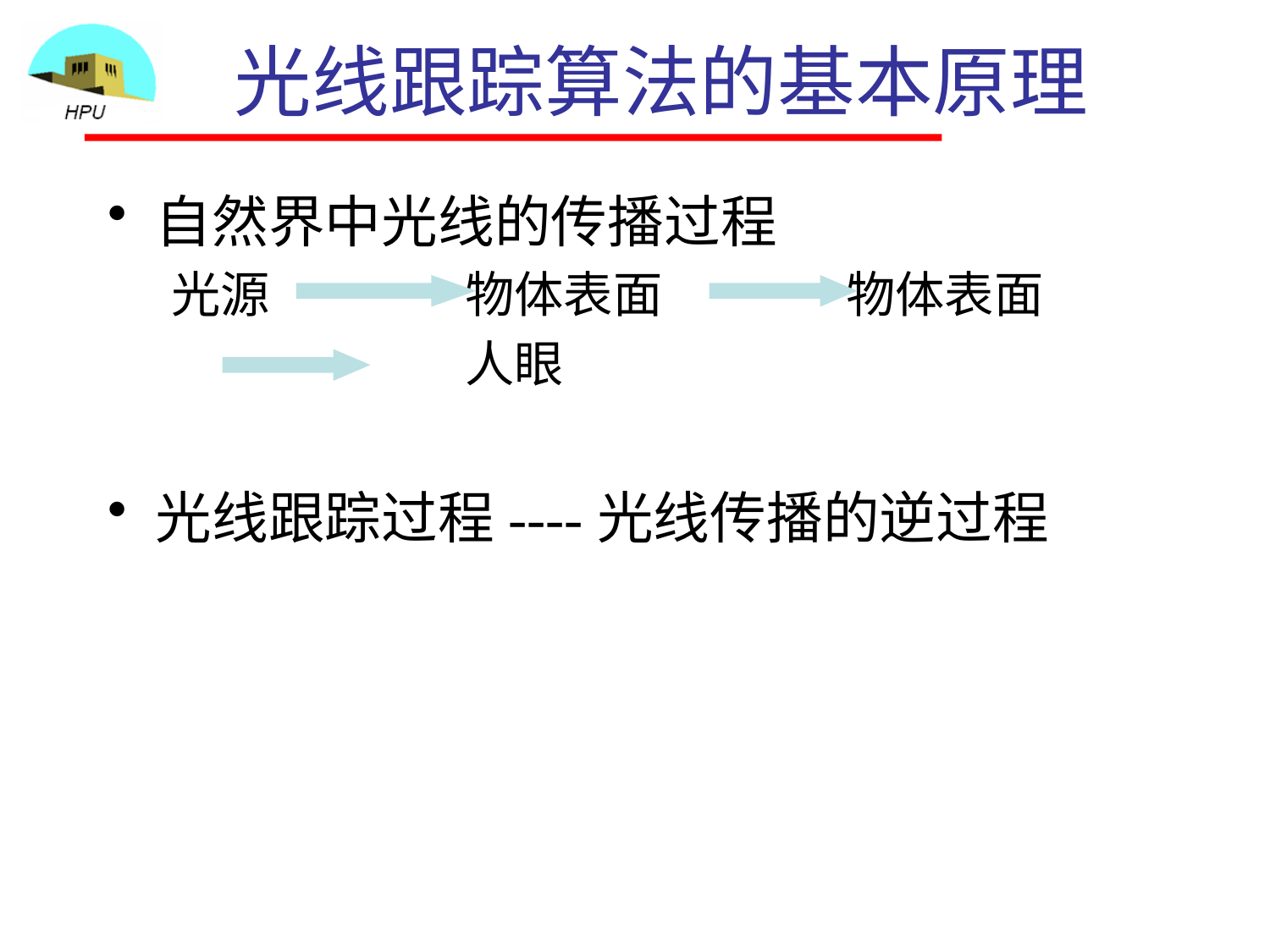

# 光线跟踪算法的基本原理
自然界中光线的传播过程
光源		物体表面		物体表面
			人眼

光线跟踪过程----光线传播的逆过程